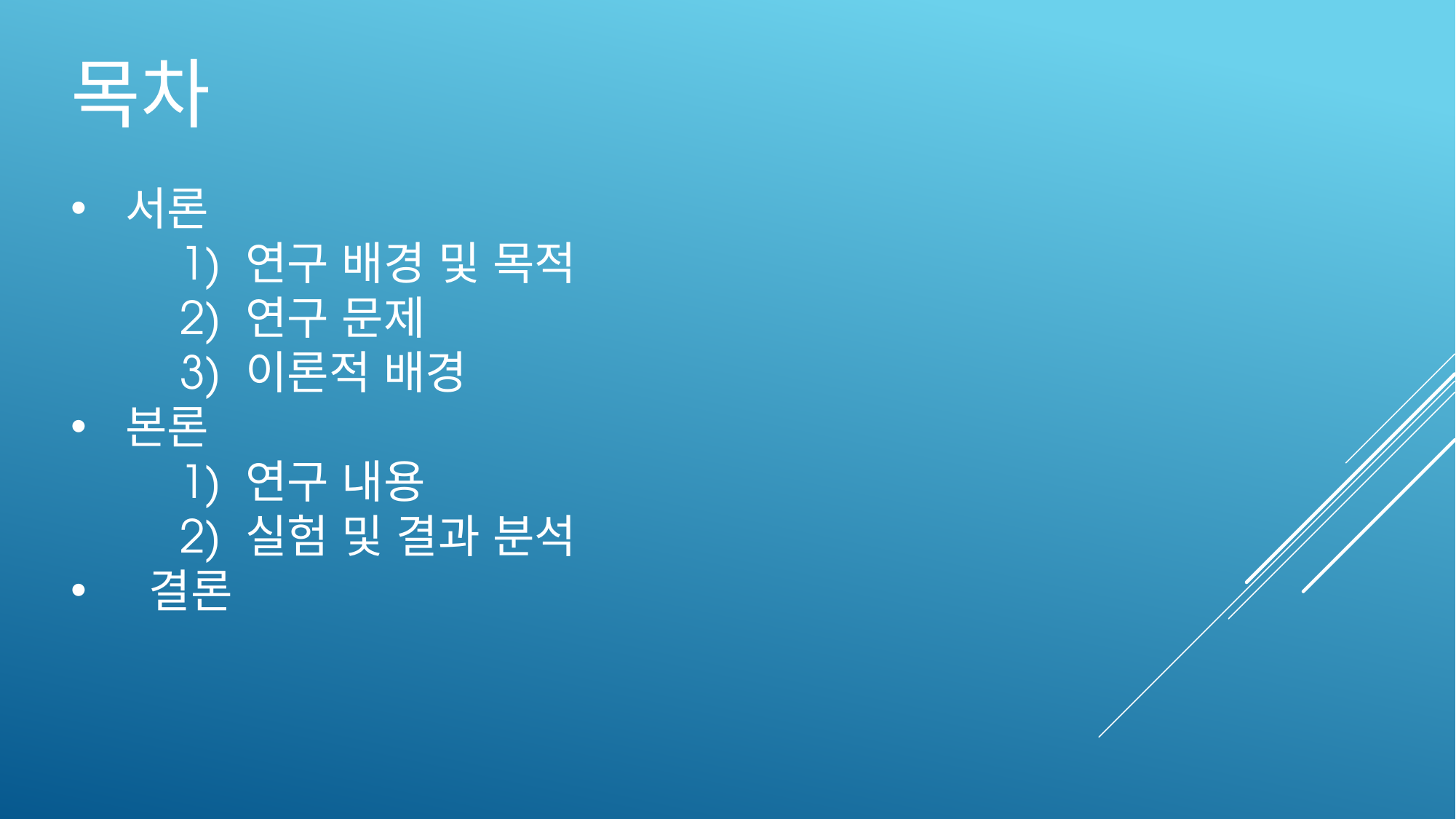

# 목차
서론
	1) 연구 배경 및 목적
	2) 연구 문제
	3) 이론적 배경
본론
	1) 연구 내용
	2) 실험 및 결과 분석
 결론